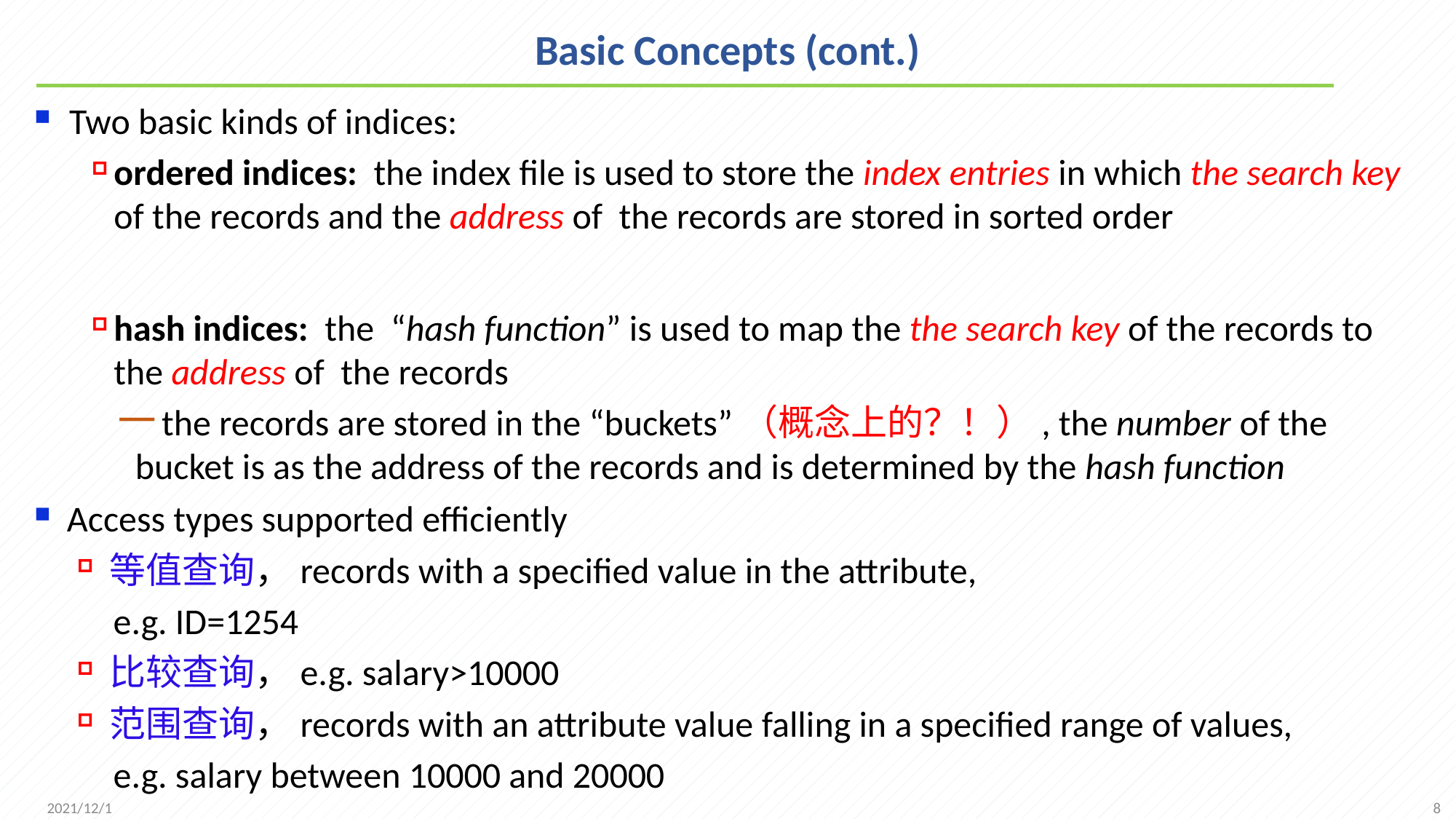

# Basic Concepts (cont.)
Two basic kinds of indices:
ordered indices:  the index file is used to store the index entries in which the search key of the records and the address of  the records are stored in sorted order

hash indices:  the  “hash function” is used to map the the search key of the records to the address of  the records
the records are stored in the “buckets”（概念上的？！）, the number of the bucket is as the address of the records and is determined by the hash function
Access types supported efficiently
等值查询，records with a specified value in the attribute,
    e.g. ID=1254
比较查询，e.g. salary>10000
范围查询，records with an attribute value falling in a specified range of values,
    e.g. salary between 10000 and 20000
8
2021/12/1